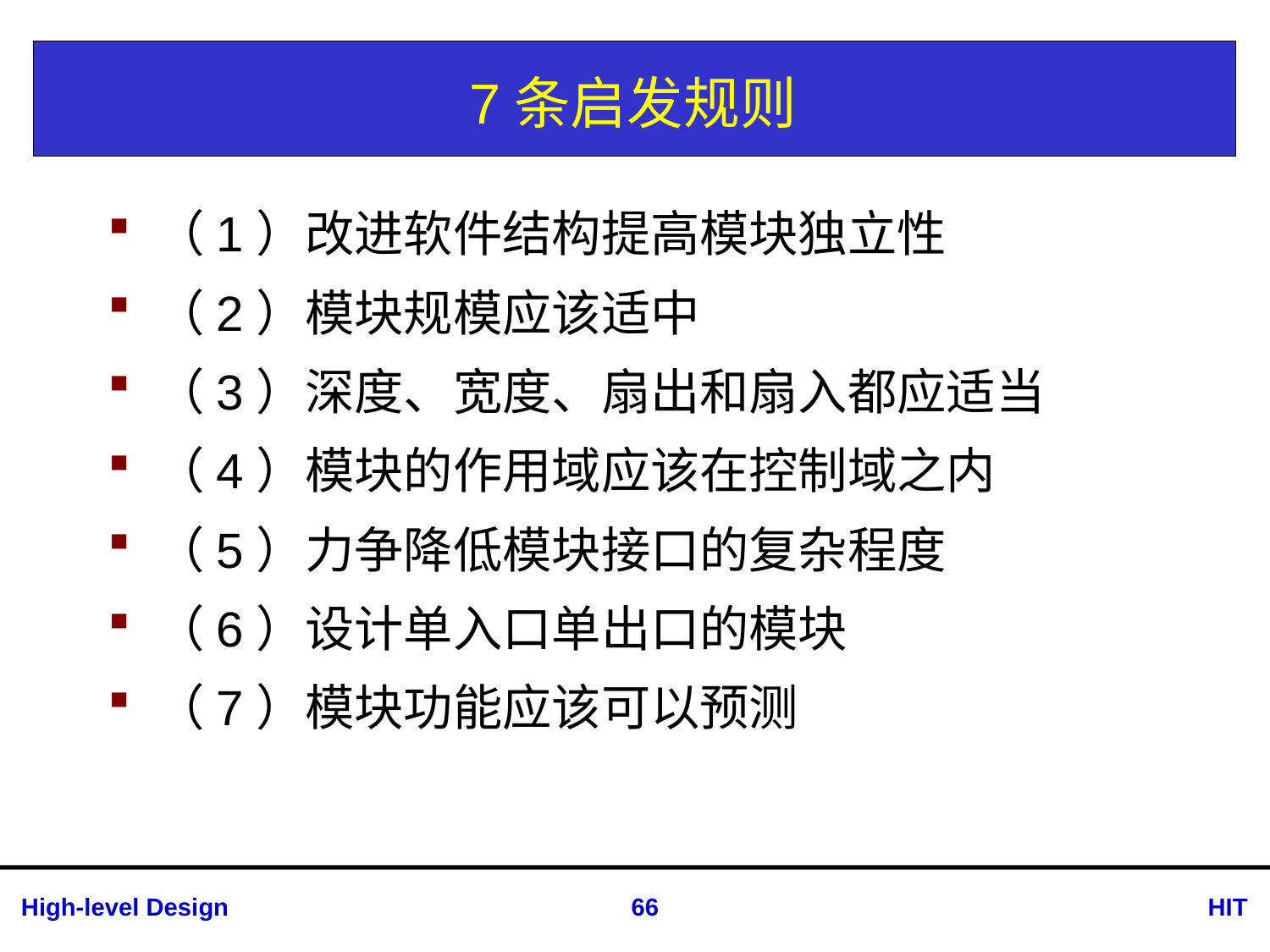

# 7条启发规则
（1）改进软件结构提高模块独立性
（2）模块规模应该适中
（3）深度、宽度、扇出和扇入都应适当
（4）模块的作用域应该在控制域之内
（5）力争降低模块接口的复杂程度
（6）设计单入口单出口的模块
（7）模块功能应该可以预测